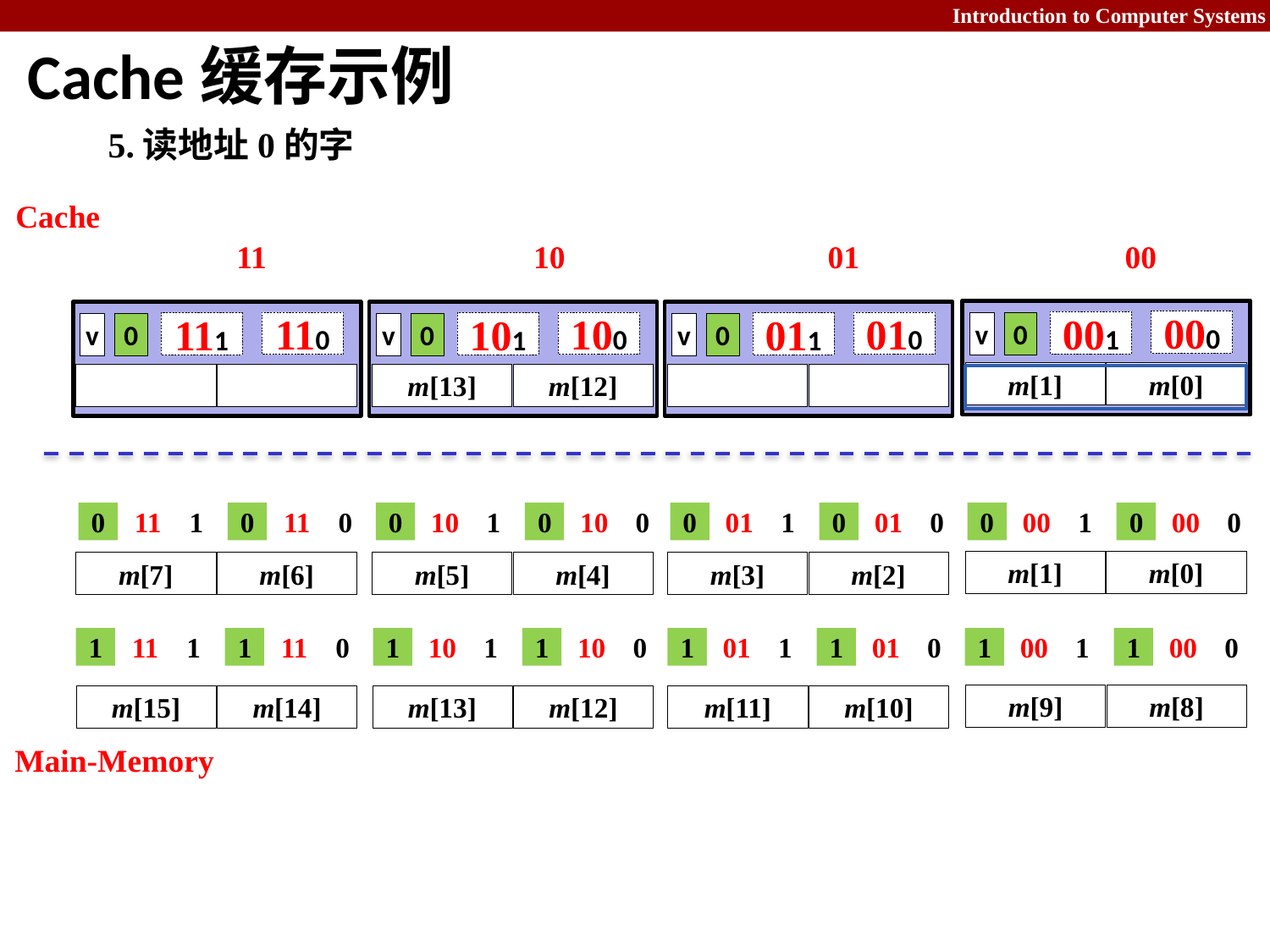

# Cache缓存示例
5.读地址0的字
Cache
11
10
01
00

000
001
110
100
010
v
0
111
101
011
v
0
v
0
v
0
m[1]
m[0]

m[13]
m[12]

0
11
1
0
11
0
0
10
1
0
10
0
0
01
1
0
01
0
0
00
1
0
00
0
m[1]
m[0]
m[7]
m[6]
m[5]
m[4]
m[3]
m[2]
1
11
1
1
11
0
1
10
1
1
10
0
1
01
1
1
01
0
1
00
1
1
00
0
m[9]
m[8]
m[15]
m[14]
m[13]
m[12]
m[11]
m[10]
Main-Memory